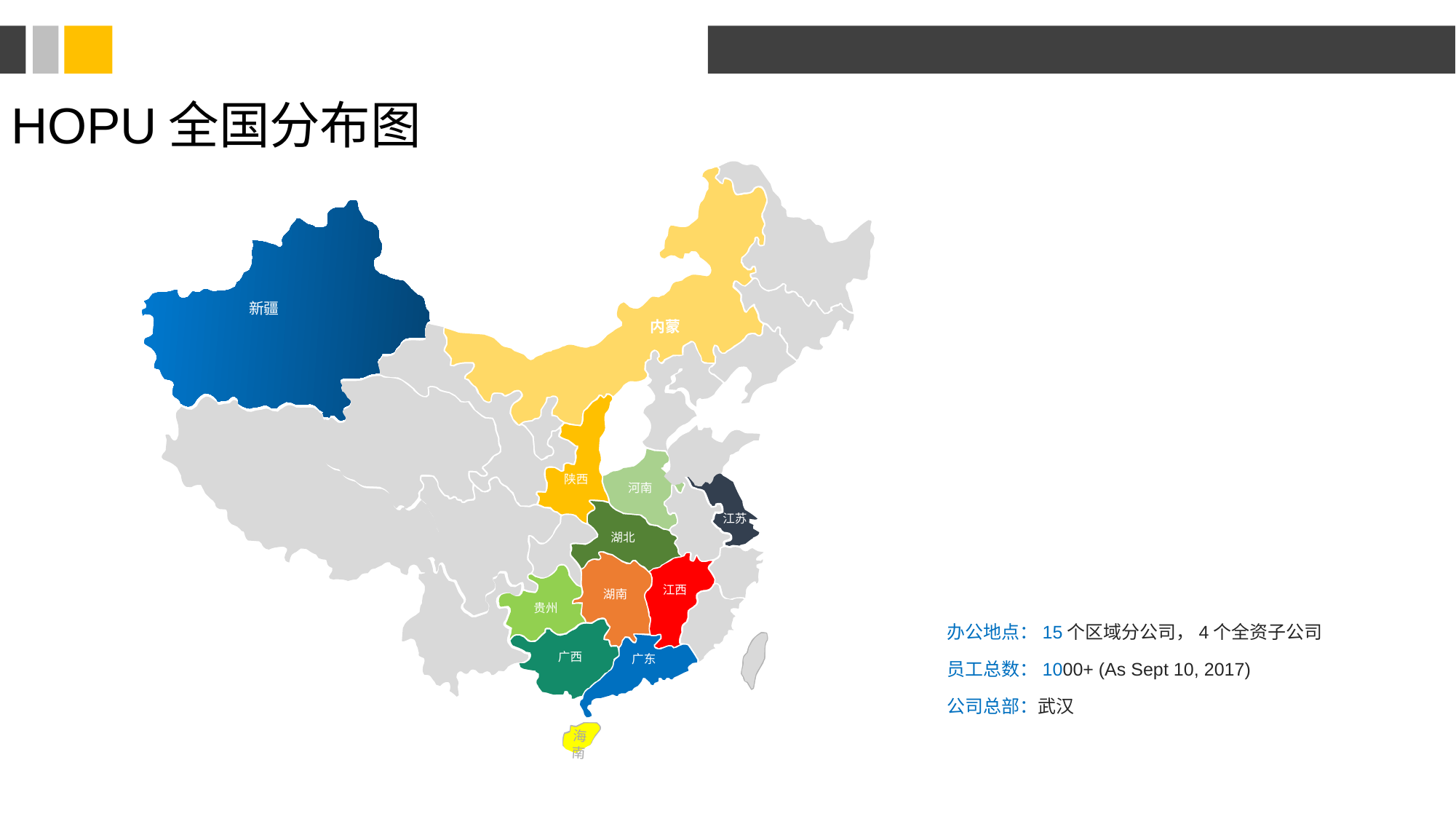

# HOPU全国分布图

海南
陕西
河南
江苏
湖北
江西
湖南
贵州
广西
广东
新疆

内蒙
办公地点：15个区域分公司，4个全资子公司
员工总数：1000+ (As Sept 10, 2017)
公司总部：武汉